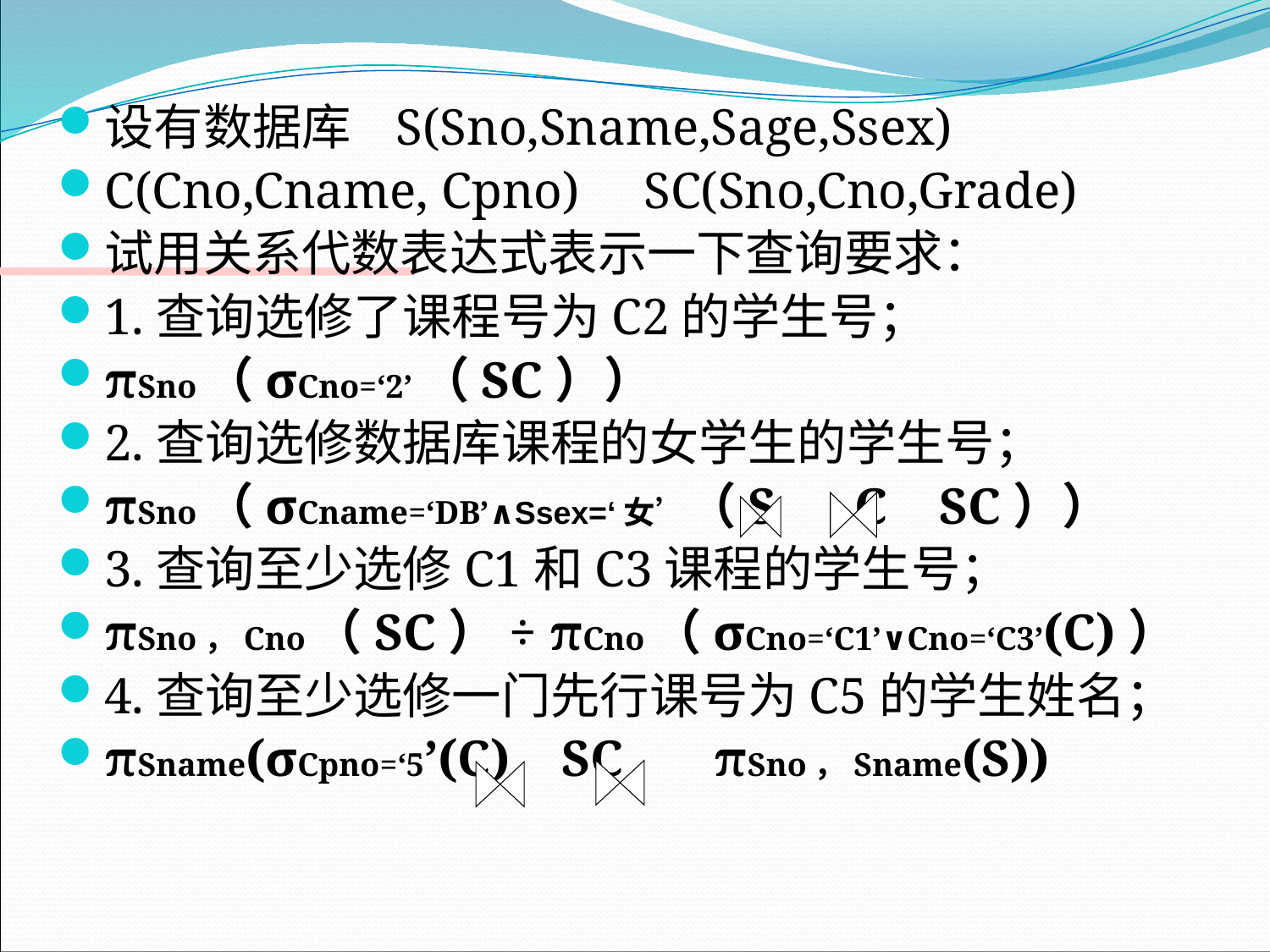

设有数据库   S(Sno,Sname,Sage,Ssex)
C(Cno,Cname, Cpno)     SC(Sno,Cno,Grade)
试用关系代数表达式表示一下查询要求：
1.查询选修了课程号为C2的学生号；
πSno（σCno=‘2’（SC））
2.查询选修数据库课程的女学生的学生号；
πSno（σCname=‘DB’∧Ssex=‘女’（S      C    SC））
3.查询至少选修C1和C3课程的学生号；
πSno，Cno（SC）÷ πCno（σCno=‘C1’∨Cno=‘C3’(C)）
4.查询至少选修一门先行课号为C5的学生姓名；
πSname(σCpno=‘5’(C)    SC       πSno，Sname(S))

197